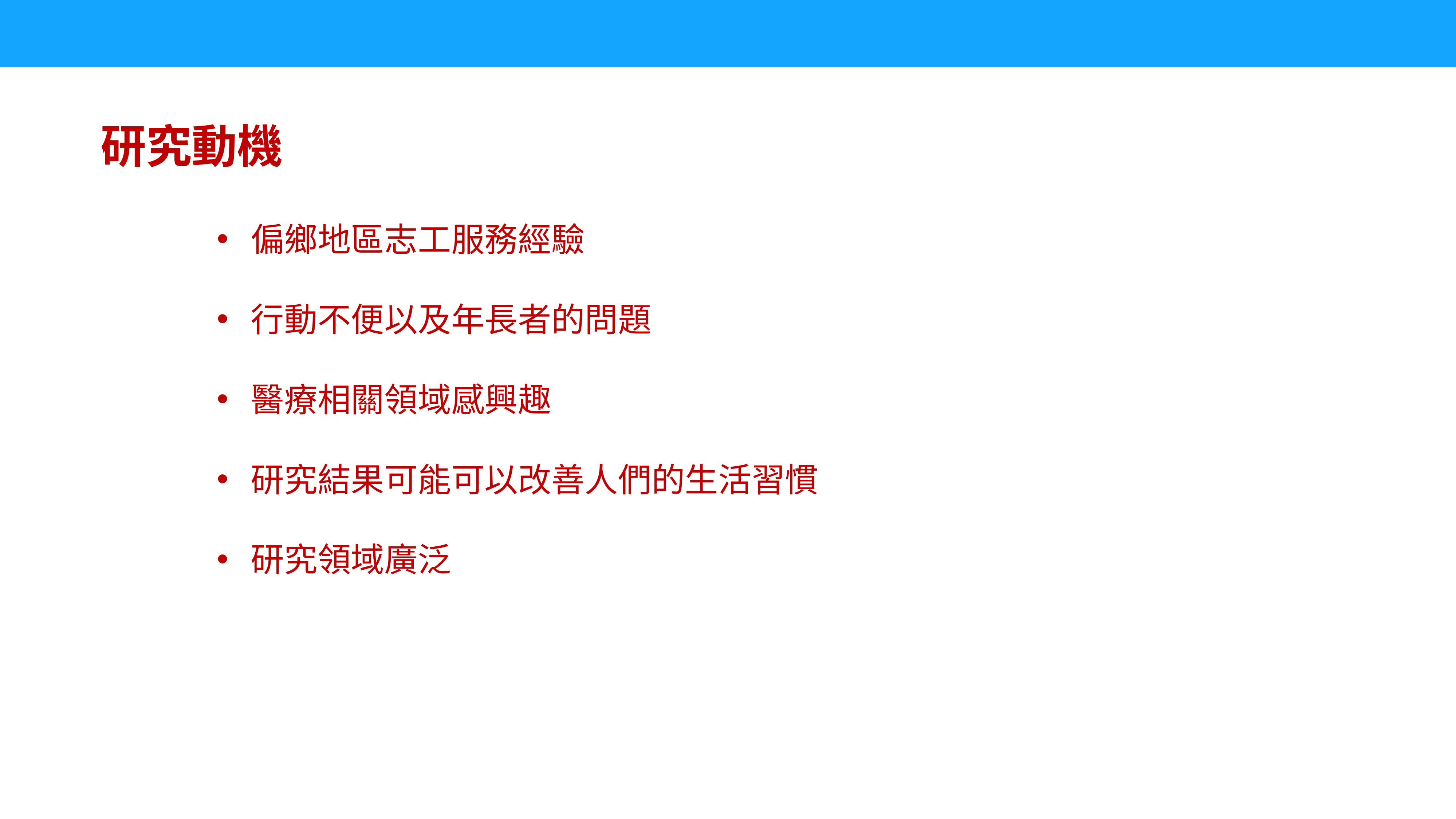

研究動機
偏鄉地區志工服務經驗

行動不便以及年長者的問題

醫療相關領域感興趣

研究結果可能可以改善人們的生活習慣

研究領域廣泛